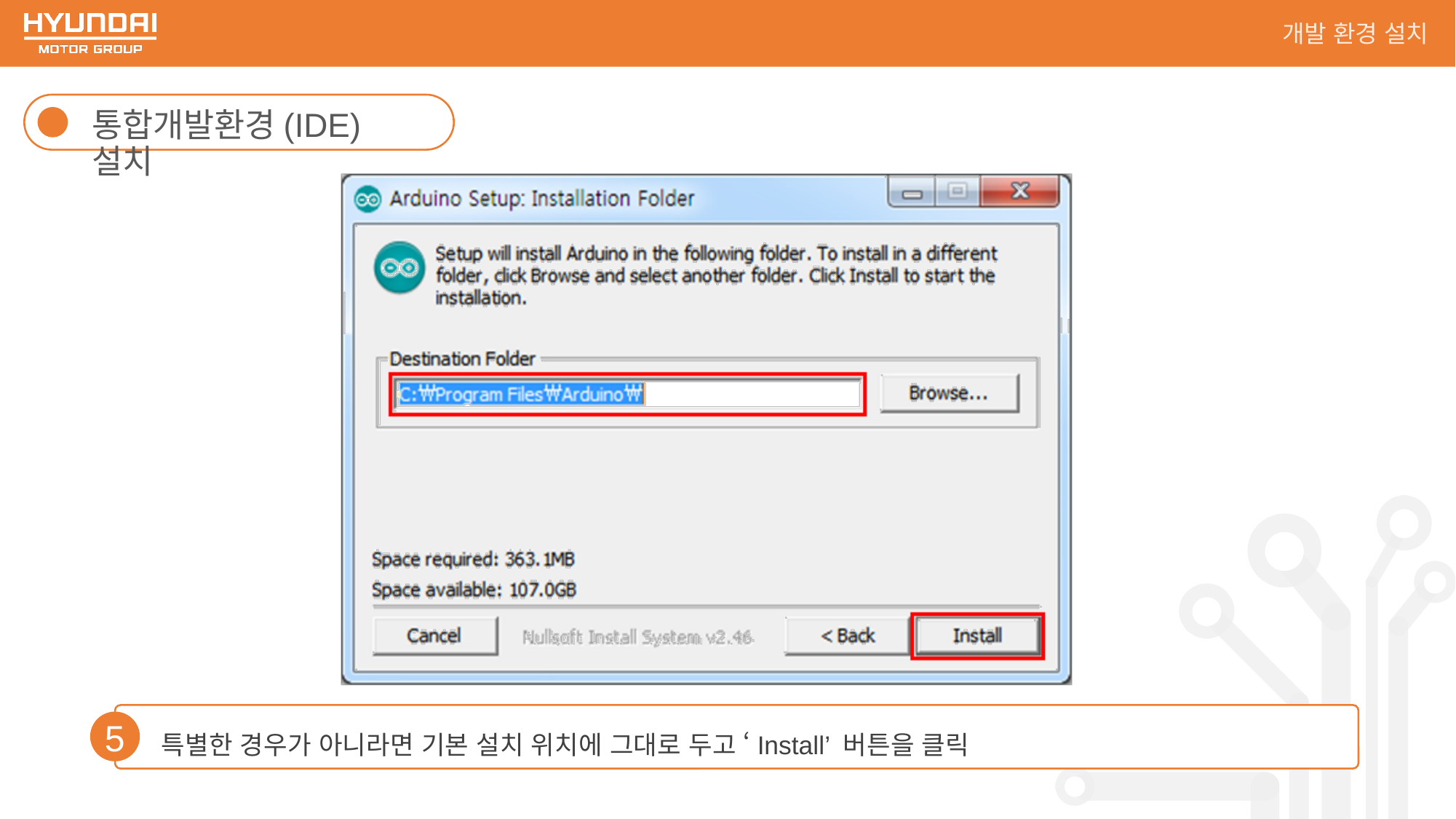

개발 환경 설치
통합개발환경(IDE) 설치

특별한 경우가 아니라면 기본 설치 위치에 그대로 두고 ‘Install’ 버튼을 클릭
5